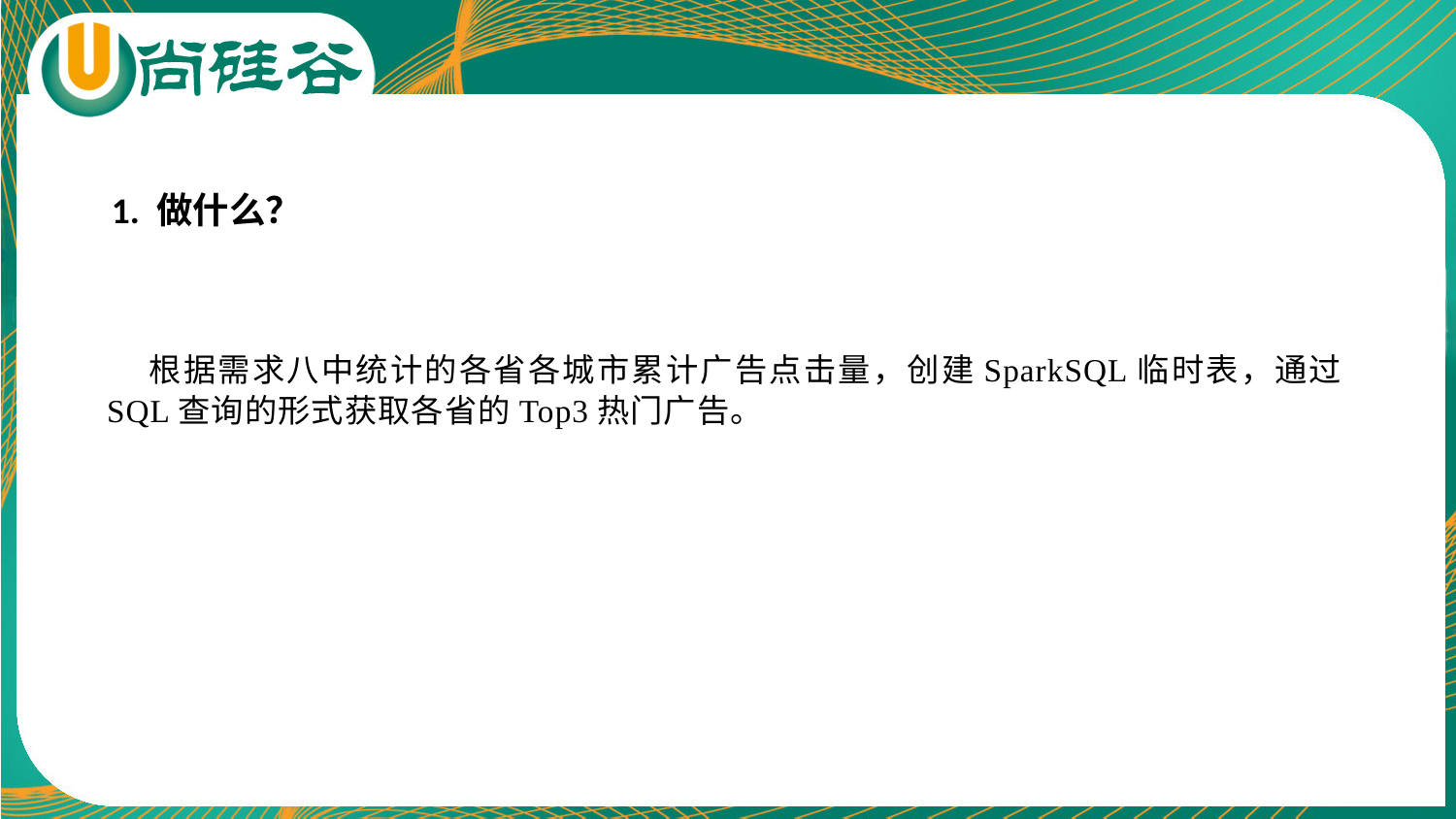

1. 做什么？
根据需求八中统计的各省各城市累计广告点击量，创建SparkSQL临时表，通过SQL查询的形式获取各省的Top3热门广告。